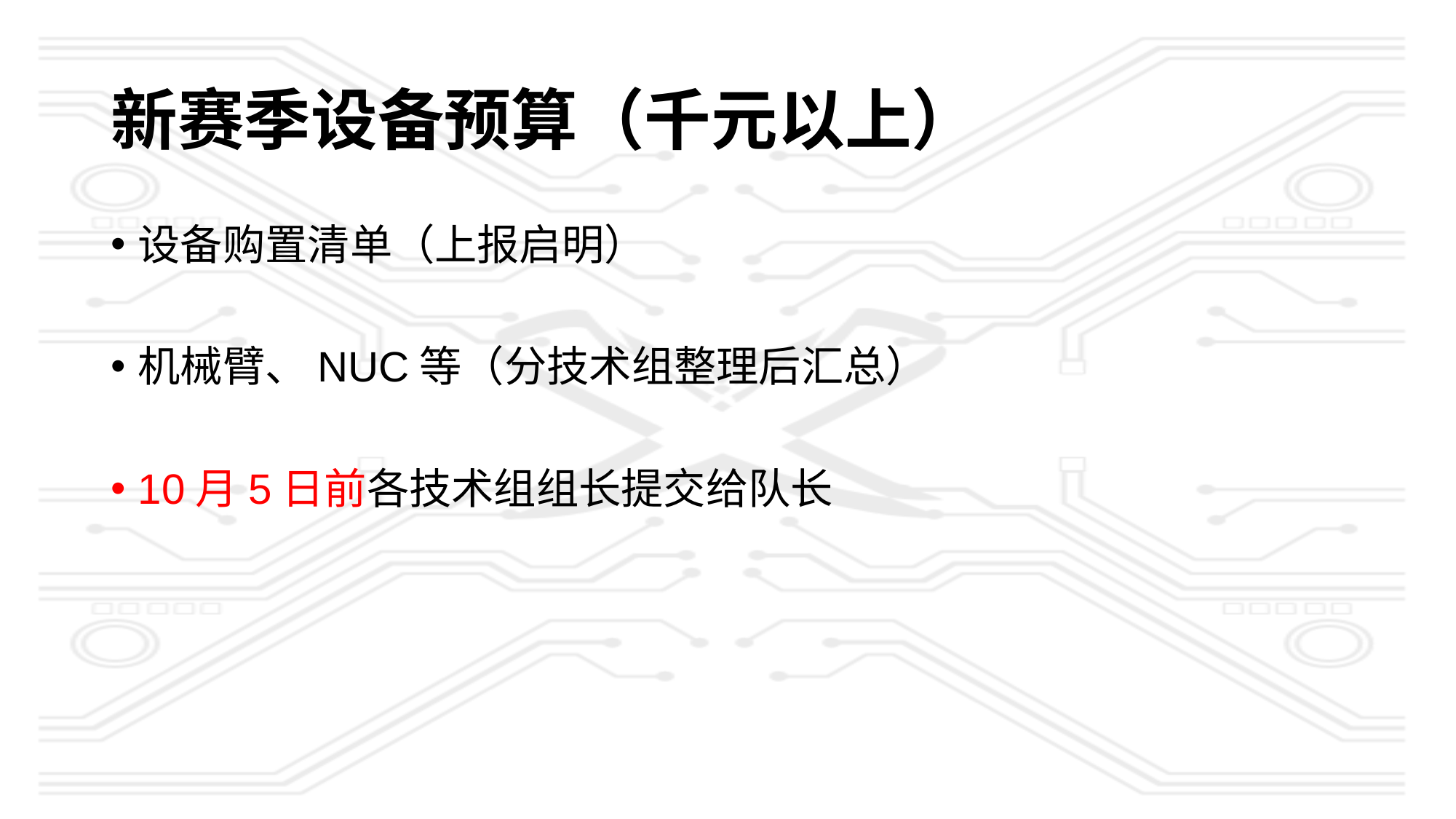

# 新赛季设备预算（千元以上）
设备购置清单（上报启明）

机械臂、NUC等（分技术组整理后汇总）

10月5日前各技术组组长提交给队长